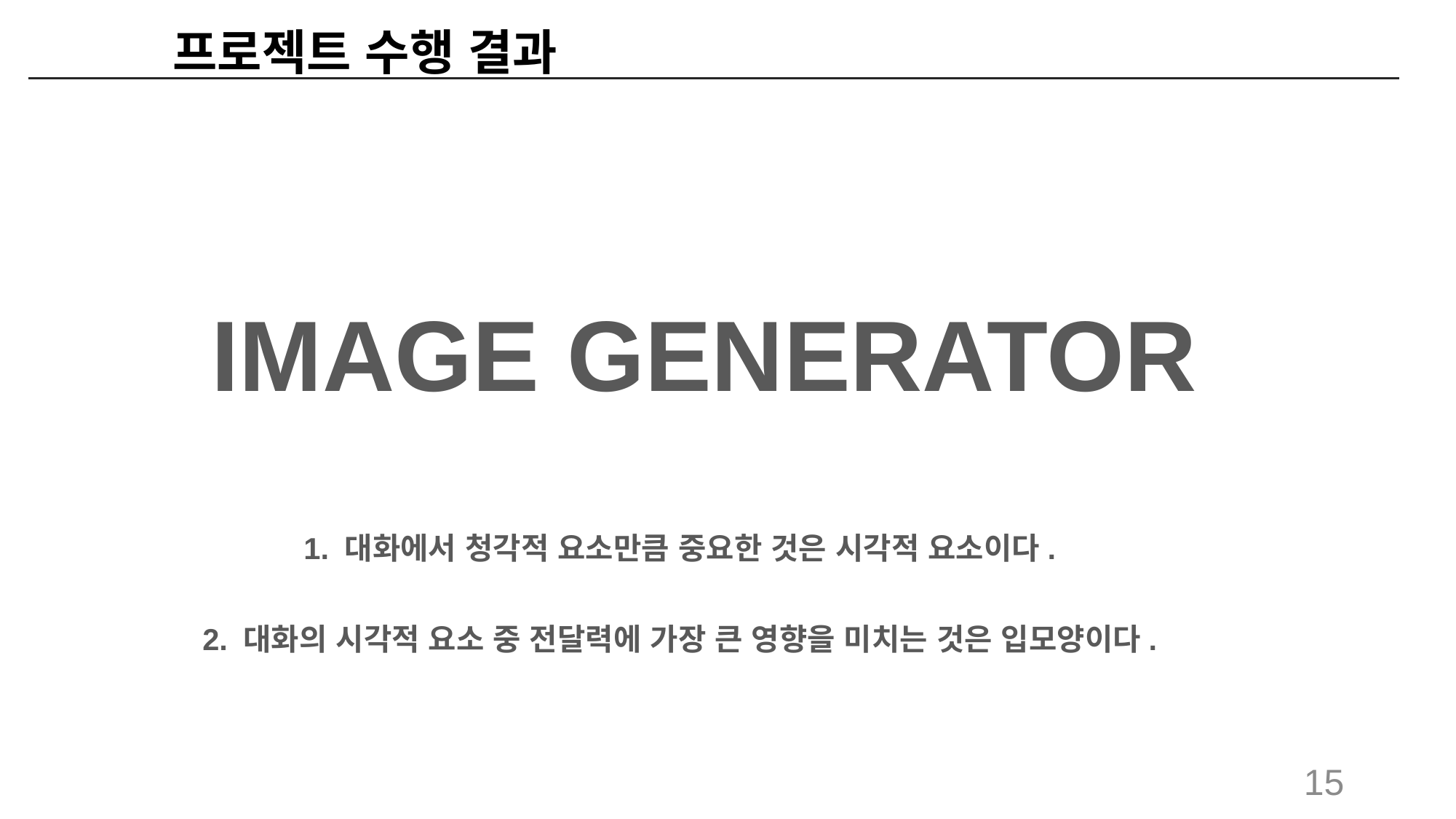

프로젝트 수행 결과
IMAGE GENERATOR
1. 대화에서 청각적 요소만큼 중요한 것은 시각적 요소이다.
2. 대화의 시각적 요소 중 전달력에 가장 큰 영향을 미치는 것은 입모양이다.
15